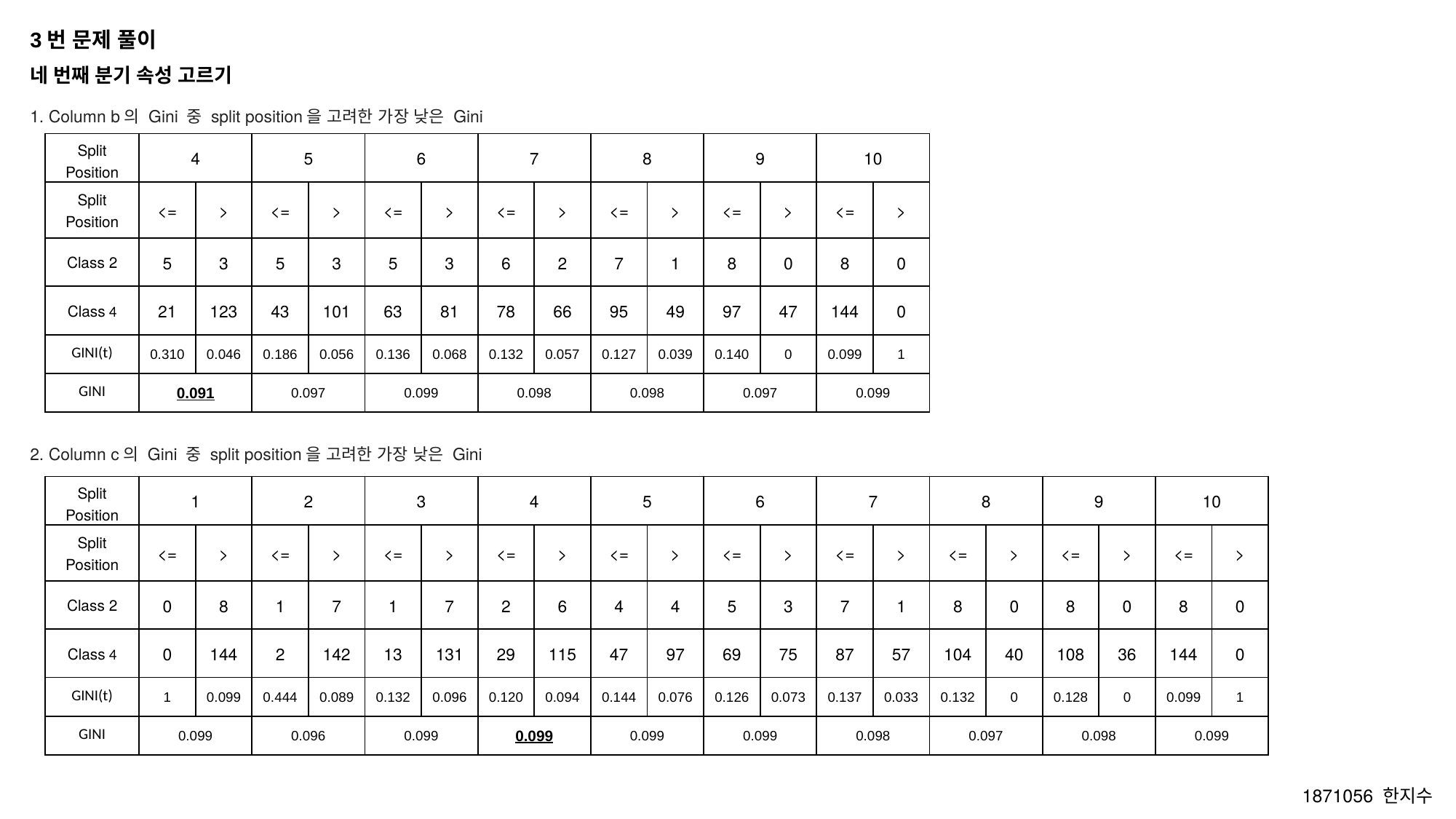

3번 문제 풀이
네 번째 분기 속성 고르기
1. Column b의 Gini 중 split position을 고려한 가장 낮은 Gini
| Split Position | 4 |  | 5 |  | 6 |  | 7 |  | 8 |  | 9 |  | 10 |  |
| --- | --- | --- | --- | --- | --- | --- | --- | --- | --- | --- | --- | --- | --- | --- |
| Split Position | <= | > | <= | > | <= | > | <= | > | <= | > | <= | > | <= | > |
| Class 2 | 5 | 3 | 5 | 3 | 5 | 3 | 6 | 2 | 7 | 1 | 8 | 0 | 8 | 0 |
| Class 4 | 21 | 123 | 43 | 101 | 63 | 81 | 78 | 66 | 95 | 49 | 97 | 47 | 144 | 0 |
| GINI(t) | 0.310 | 0.046 | 0.186 | 0.056 | 0.136 | 0.068 | 0.132 | 0.057 | 0.127 | 0.039 | 0.140 | 0 | 0.099 | 1 |
| GINI | 0.091 |  | 0.097 |  | 0.099 |  | 0.098 |  | 0.098 |  | 0.097 |  | 0.099 |  |
2. Column c의 Gini 중 split position을 고려한 가장 낮은 Gini
| Split Position | 1 |  | 2 |  | 3 |  | 4 |  | 5 |  | 6 |  | 7 |  | 8 |  | 9 |  | 10 |  |
| --- | --- | --- | --- | --- | --- | --- | --- | --- | --- | --- | --- | --- | --- | --- | --- | --- | --- | --- | --- | --- |
| Split Position | <= | > | <= | > | <= | > | <= | > | <= | > | <= | > | <= | > | <= | > | <= | > | <= | > |
| Class 2 | 0 | 8 | 1 | 7 | 1 | 7 | 2 | 6 | 4 | 4 | 5 | 3 | 7 | 1 | 8 | 0 | 8 | 0 | 8 | 0 |
| Class 4 | 0 | 144 | 2 | 142 | 13 | 131 | 29 | 115 | 47 | 97 | 69 | 75 | 87 | 57 | 104 | 40 | 108 | 36 | 144 | 0 |
| GINI(t) | 1 | 0.099 | 0.444 | 0.089 | 0.132 | 0.096 | 0.120 | 0.094 | 0.144 | 0.076 | 0.126 | 0.073 | 0.137 | 0.033 | 0.132 | 0 | 0.128 | 0 | 0.099 | 1 |
| GINI | 0.099 |  | 0.096 |  | 0.099 |  | 0.099 |  | 0.099 |  | 0.099 |  | 0.098 |  | 0.097 |  | 0.098 |  | 0.099 |  |
1871056 한지수